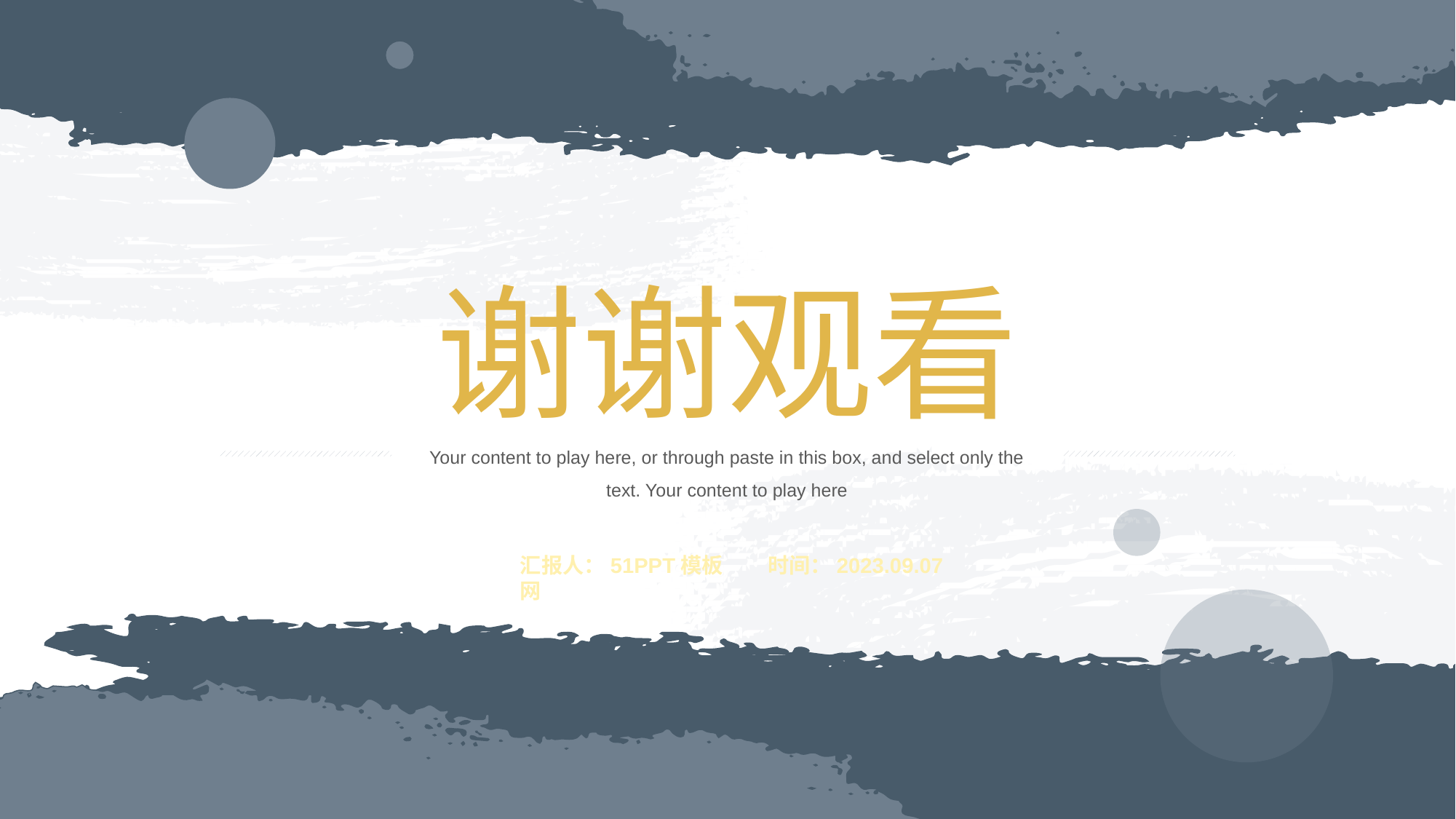

谢谢观看

Your content to play here, or through paste in this box, and select only the text. Your content to play here

时间：2023.09.07
汇报人：51PPT模板网